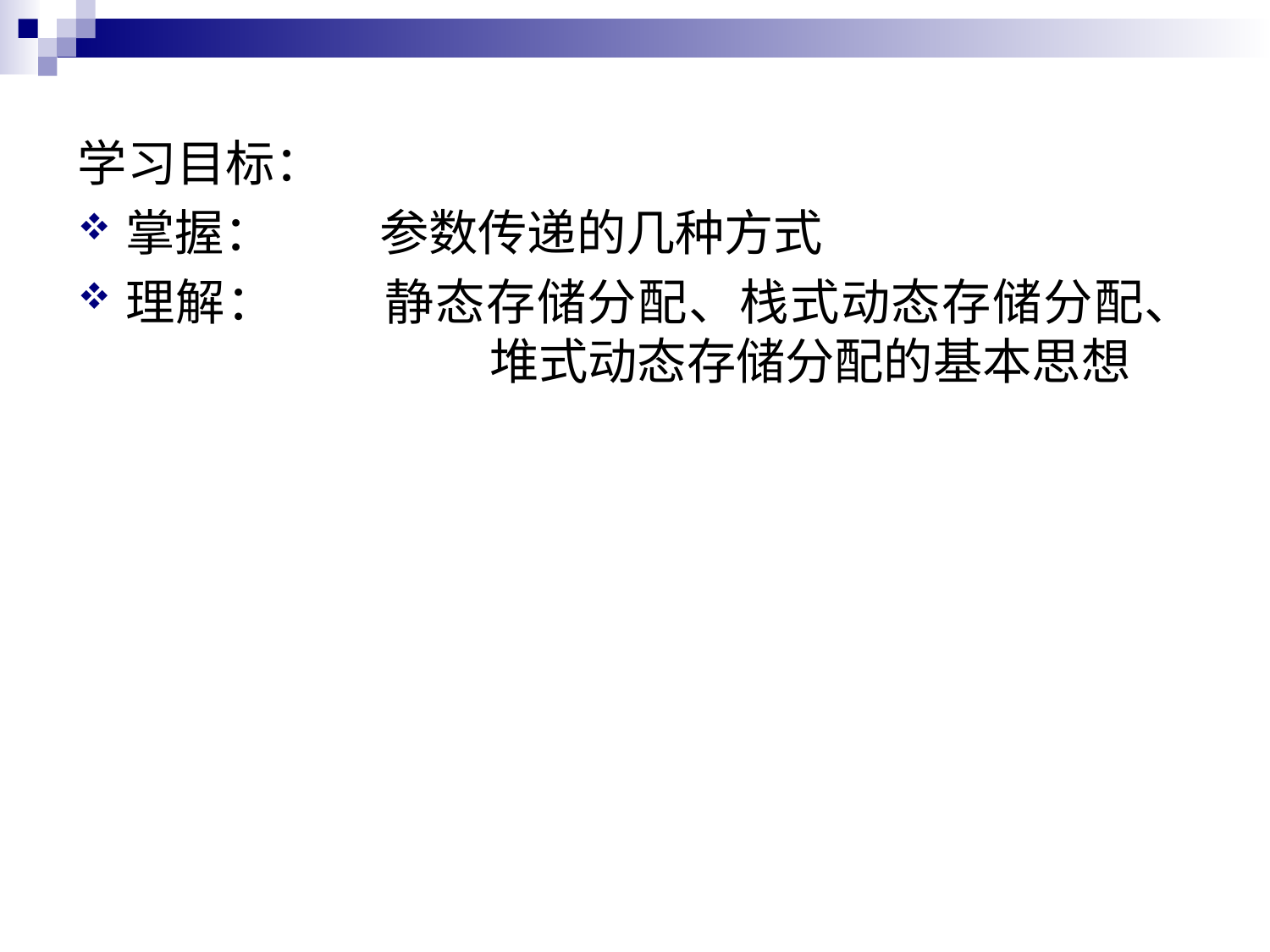

学习目标：
掌握：	参数传递的几种方式
理解：	静态存储分配、栈式动态存储分配、		          堆式动态存储分配的基本思想